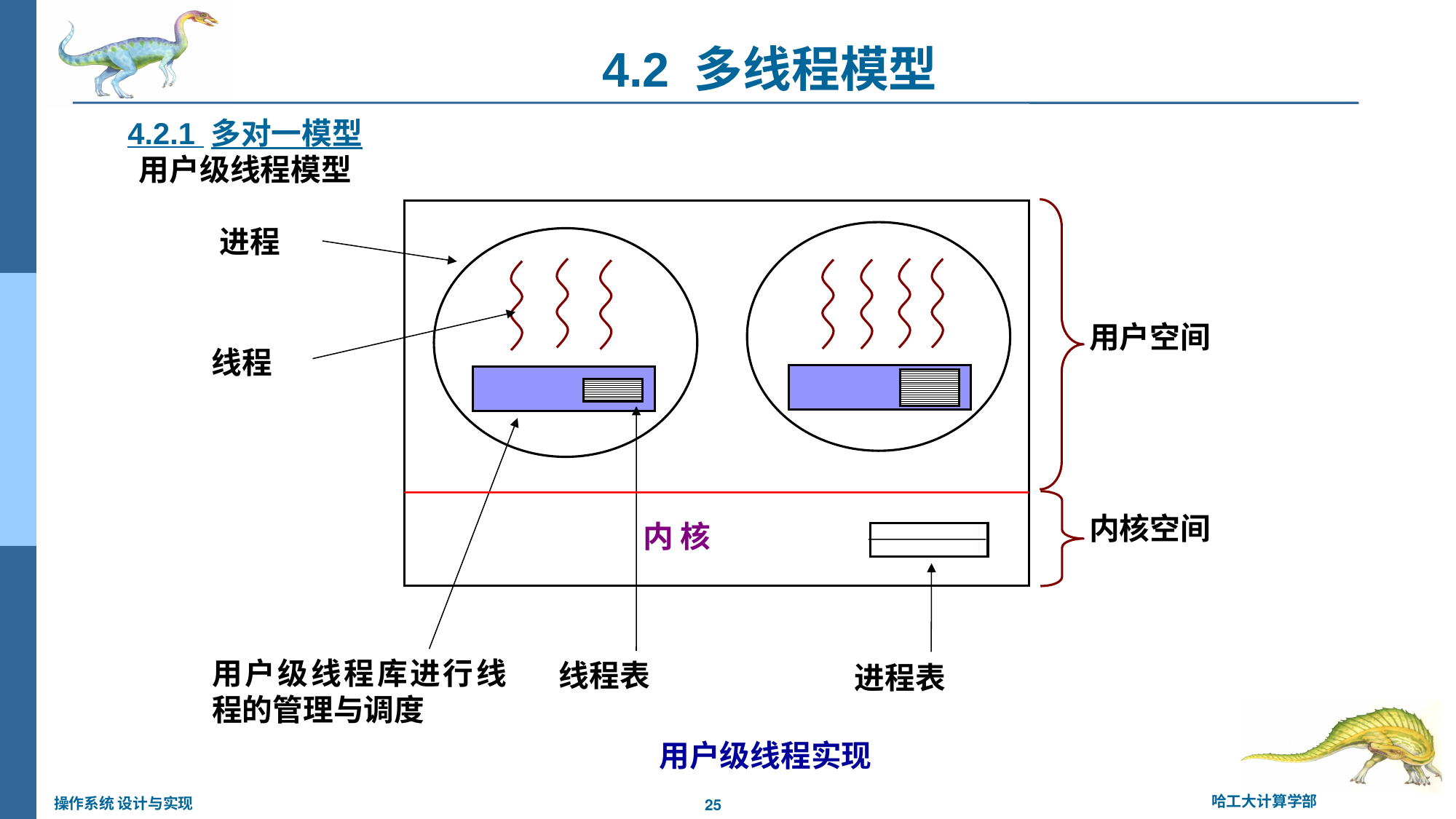

4.2 多线程模型
4.2.1 多对一模型
用户级线程模型

用户空间

进程

线程

线程表

用户级线程库进行线程的管理与调度

内核空间

内 核

进程表
用户级线程实现